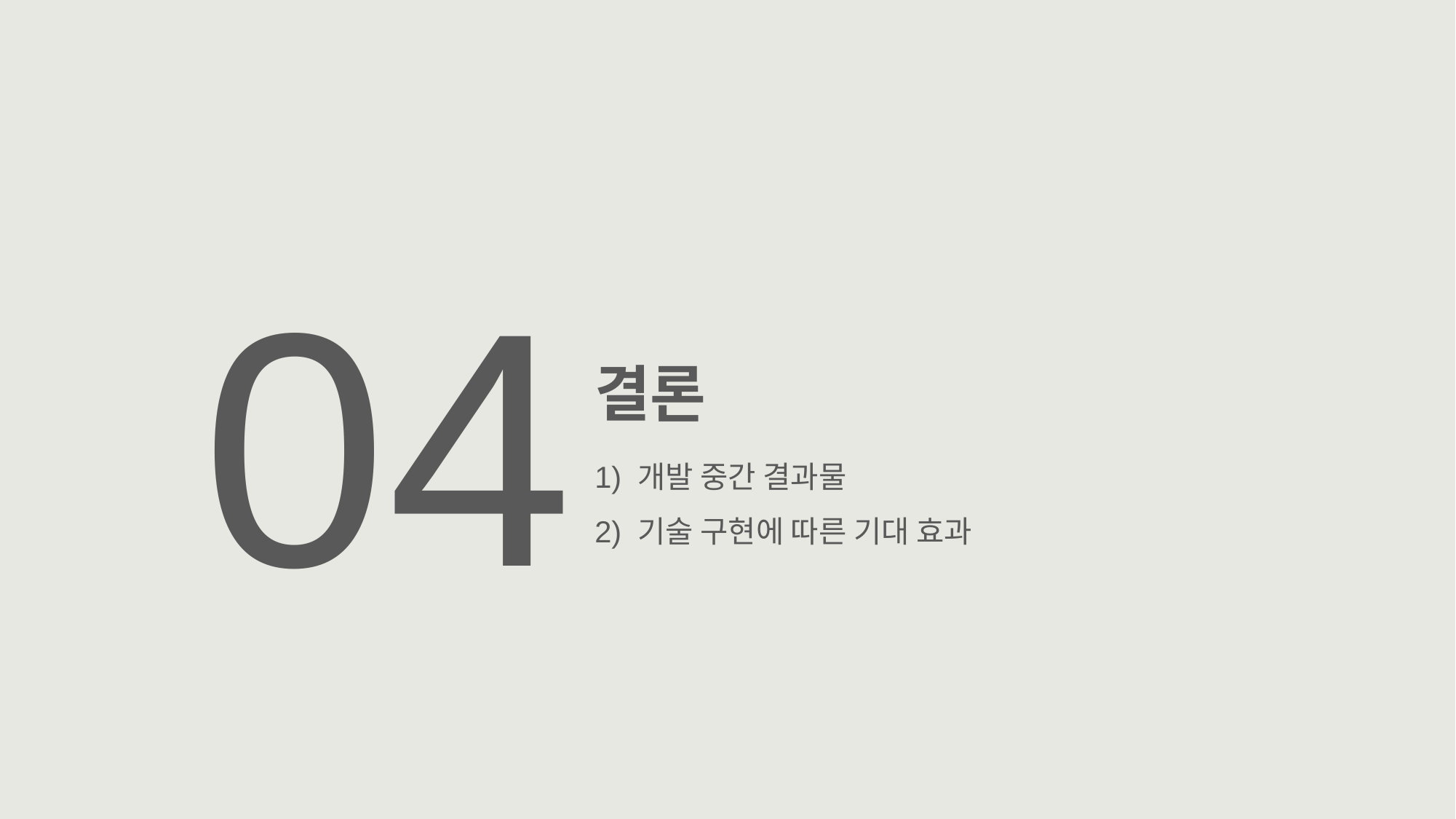

04
결론
1) 개발 중간 결과물
2) 기술 구현에 따른 기대 효과